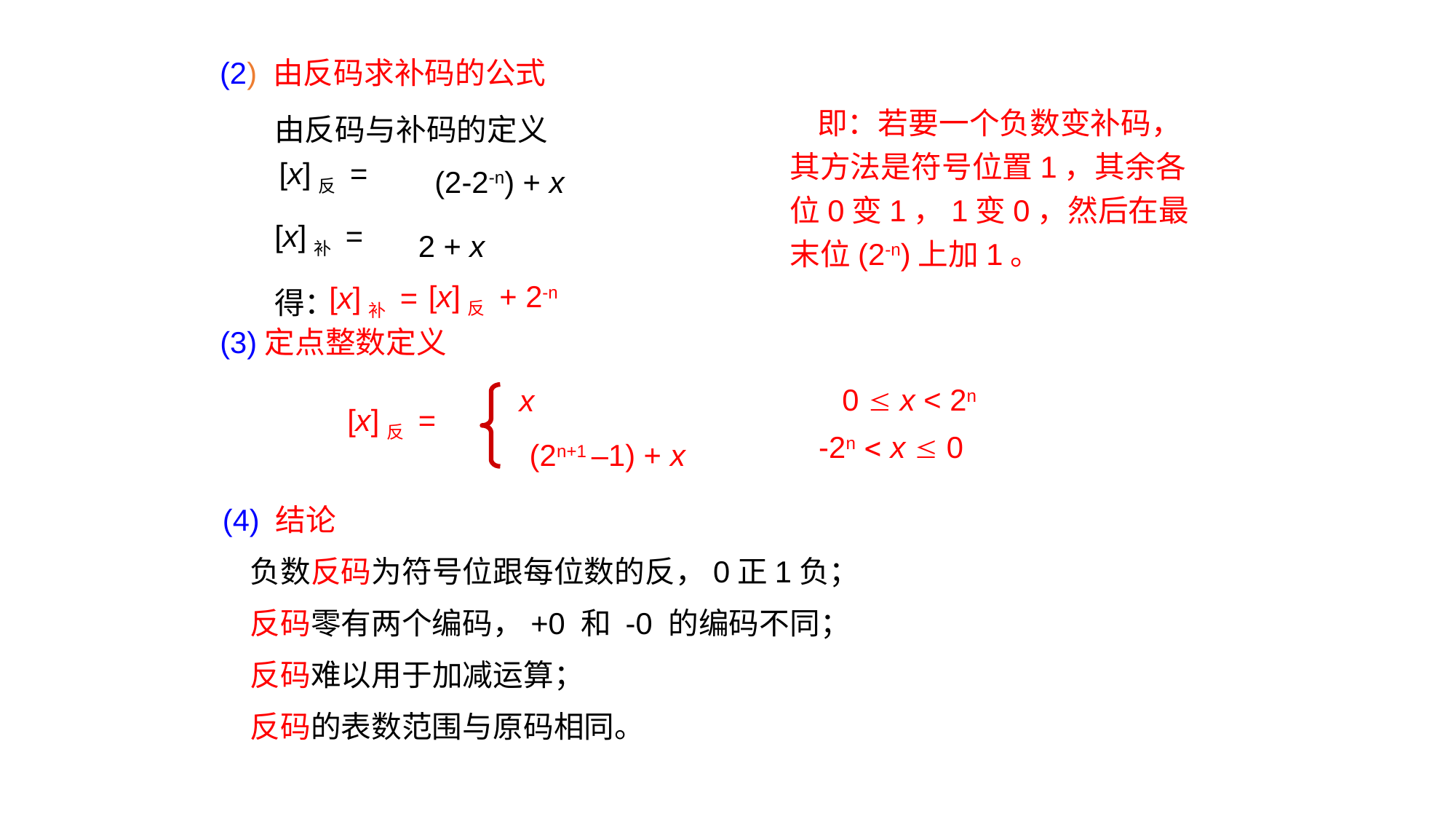

(2) 由反码求补码的公式
   即：若要一个负数变补码，其方法是符号位置1，其余各位0变1，1变0，然后在最末位(2-n)上加1。
由反码与补码的定义
[x]反 =
 (2-2-n) + x
[x]补 =
 2 + x
 [x]反 + 2-n
[x]补 =
得：
(3)定点整数定义
0 ≤ x < 2n
 x

[x]反 =
  -2n < x ≤ 0
(2n+1 –1) + x
(4) 结论
   负数反码为符号位跟每位数的反，0正1负；
   反码零有两个编码，+0 和 -0 的编码不同；
   反码难以用于加减运算；
   反码的表数范围与原码相同。